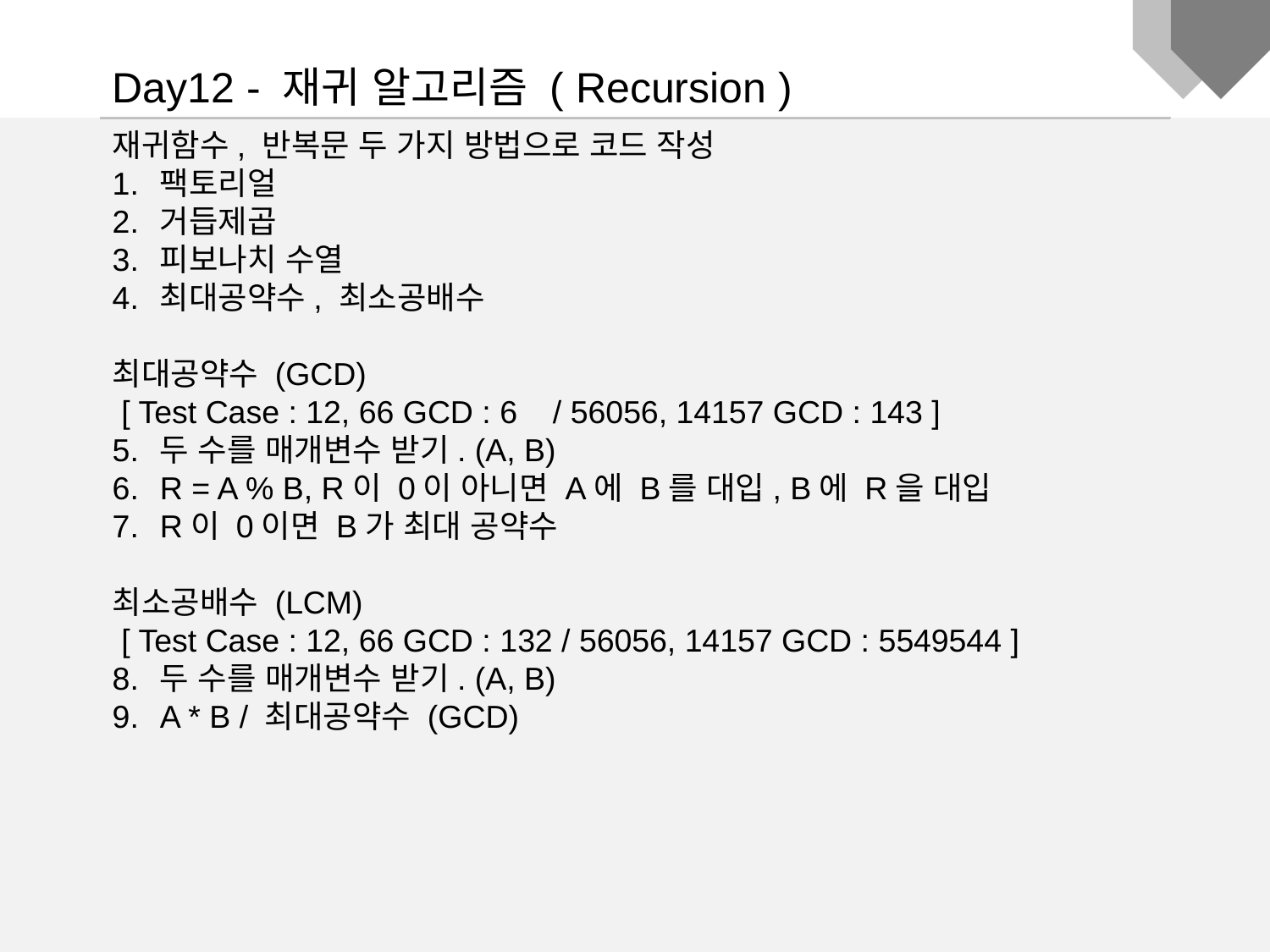

Day12 - 재귀 알고리즘 ( Recursion )
재귀함수, 반복문 두 가지 방법으로 코드 작성
팩토리얼
거듭제곱
피보나치 수열
최대공약수, 최소공배수

최대공약수 (GCD)
 [ Test Case : 12, 66 GCD : 6    / 56056, 14157 GCD : 143 ]
두 수를 매개변수 받기. (A, B)
R = A % B, R이 0이 아니면 A에 B를 대입, B에 R을 대입
R이 0이면 B가 최대 공약수

최소공배수 (LCM)
 [ Test Case : 12, 66 GCD : 132 / 56056, 14157 GCD : 5549544 ]
두 수를 매개변수 받기. (A, B)
A * B / 최대공약수 (GCD)